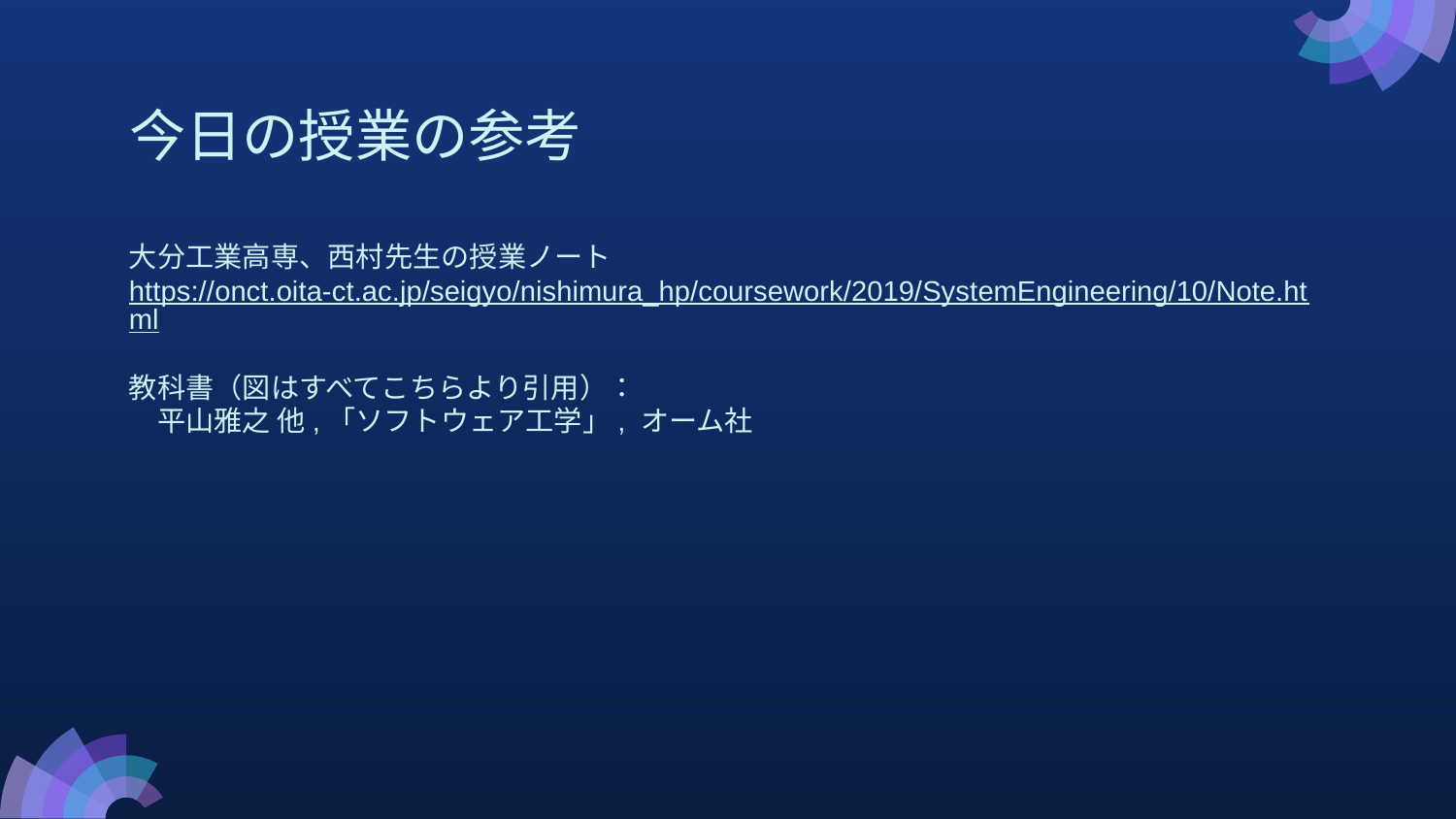

# 今日の授業の参考
大分工業高専、西村先生の授業ノート
https://onct.oita-ct.ac.jp/seigyo/nishimura_hp/coursework/2019/SystemEngineering/10/Note.html

教科書（図はすべてこちらより引用）：
　平山雅之 他,「ソフトウェア工学」, オーム社